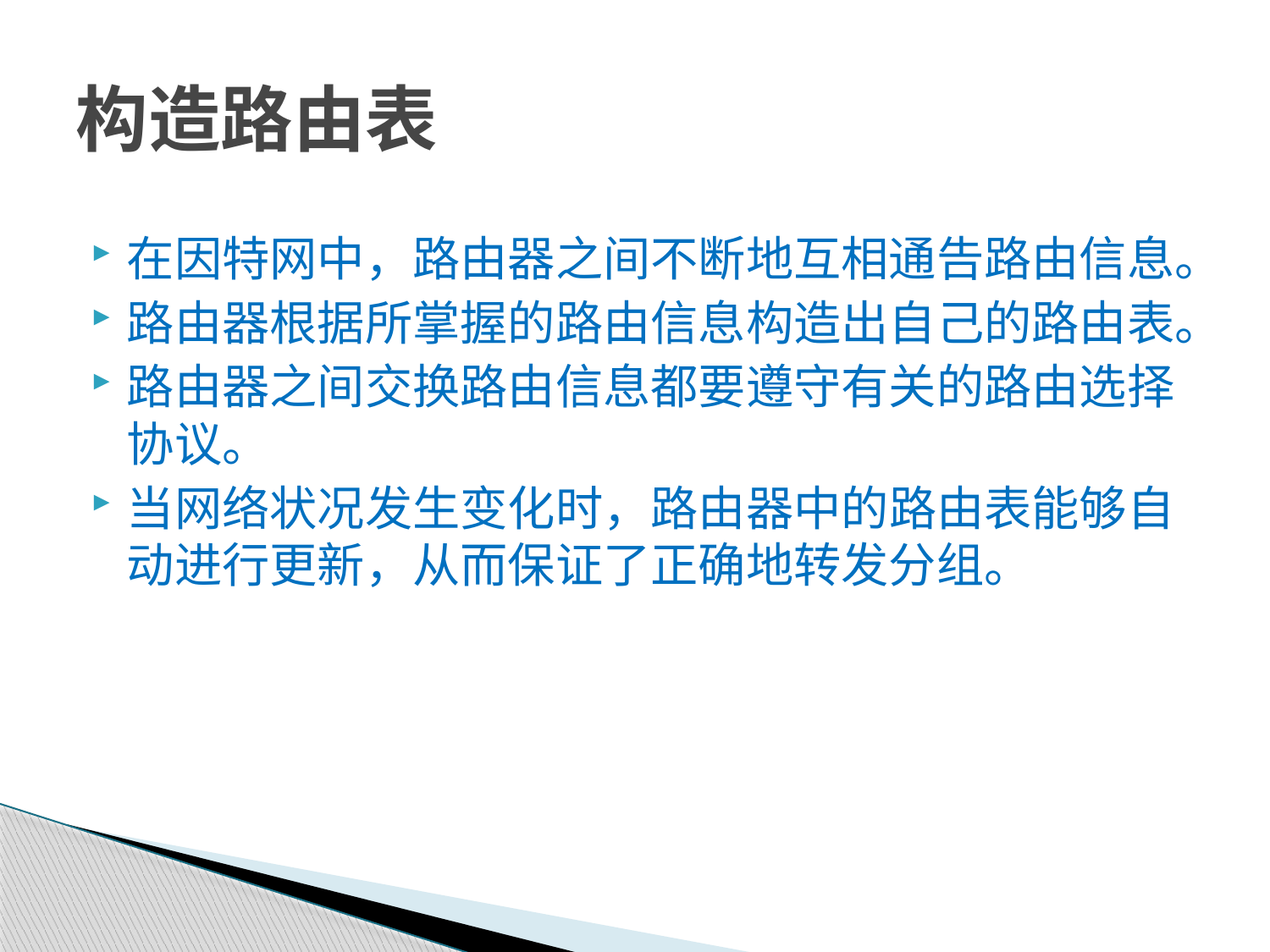

# 构造路由表
在因特网中，路由器之间不断地互相通告路由信息。
路由器根据所掌握的路由信息构造出自己的路由表。
路由器之间交换路由信息都要遵守有关的路由选择协议。
当网络状况发生变化时，路由器中的路由表能够自动进行更新，从而保证了正确地转发分组。